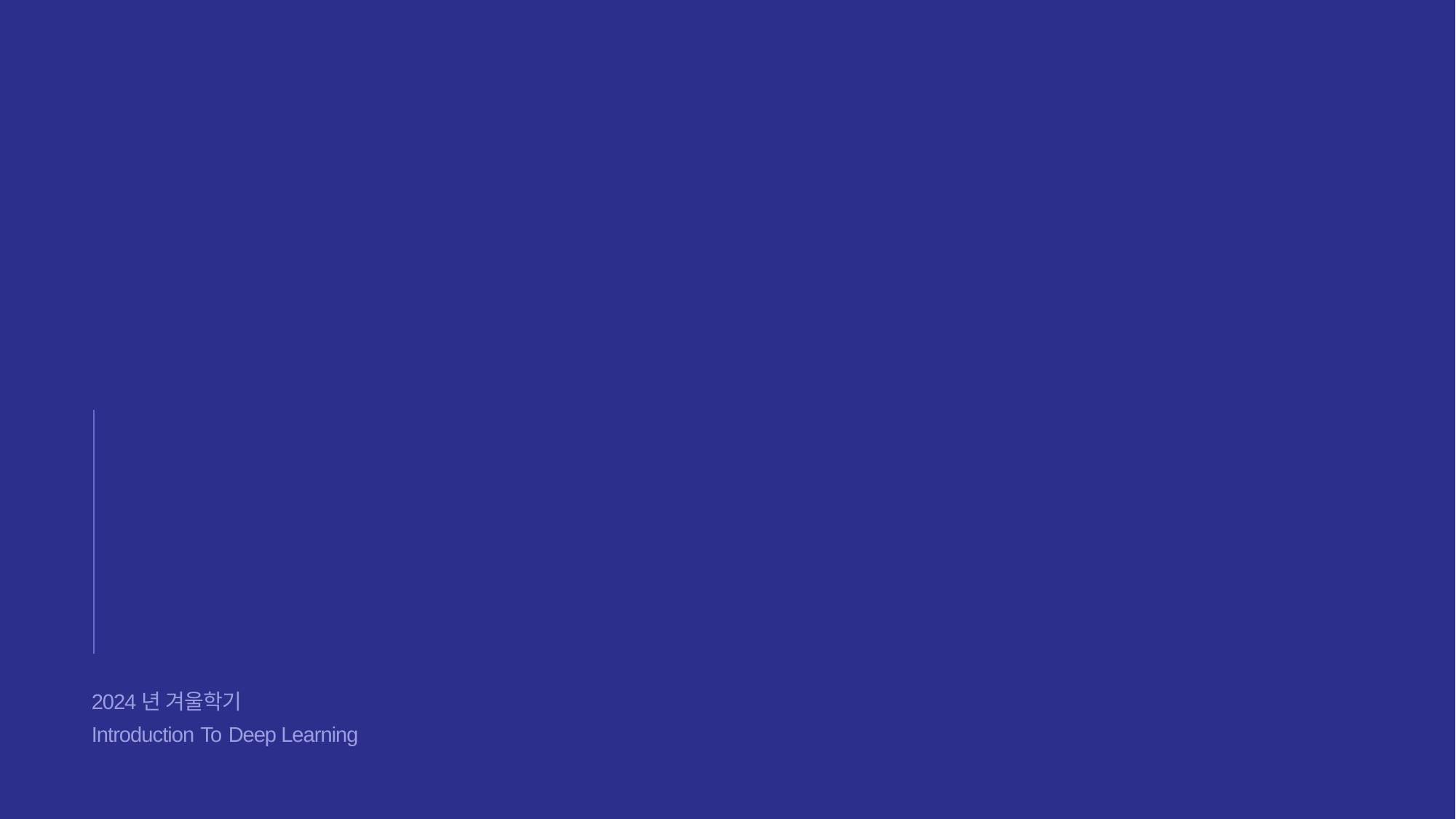

AI기반 자녀 메시지 분석, 부모 안심서비스 제공
DFMBA 6기  20249402 조영민
20249400 조승빈
 20249434 최지영
20249390 정한라
 20249151 문기랑

2024년 겨울학기
Introduction To Deep Learning